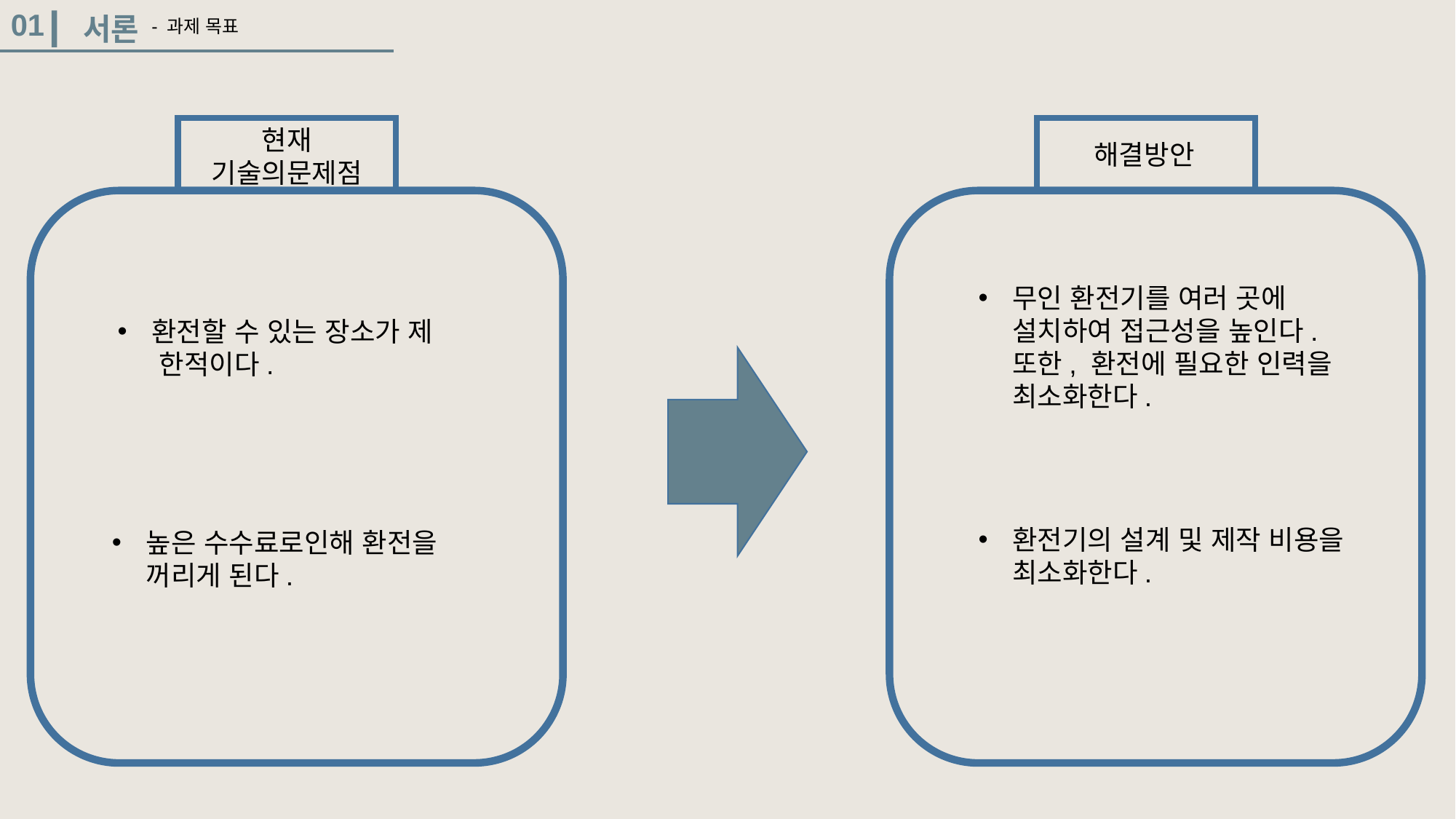

01
서론
- 과제 목표

현재 기술의문제점

해결방안

무인 환전기를 여러 곳에 설치하여 접근성을 높인다. 또한, 환전에 필요한 인력을 최소화한다.
환전할 수 있는 장소가 제      한적이다.

환전기의 설계 및 제작 비용을 최소화한다.
높은 수수료로인해 환전을 꺼리게 된다.